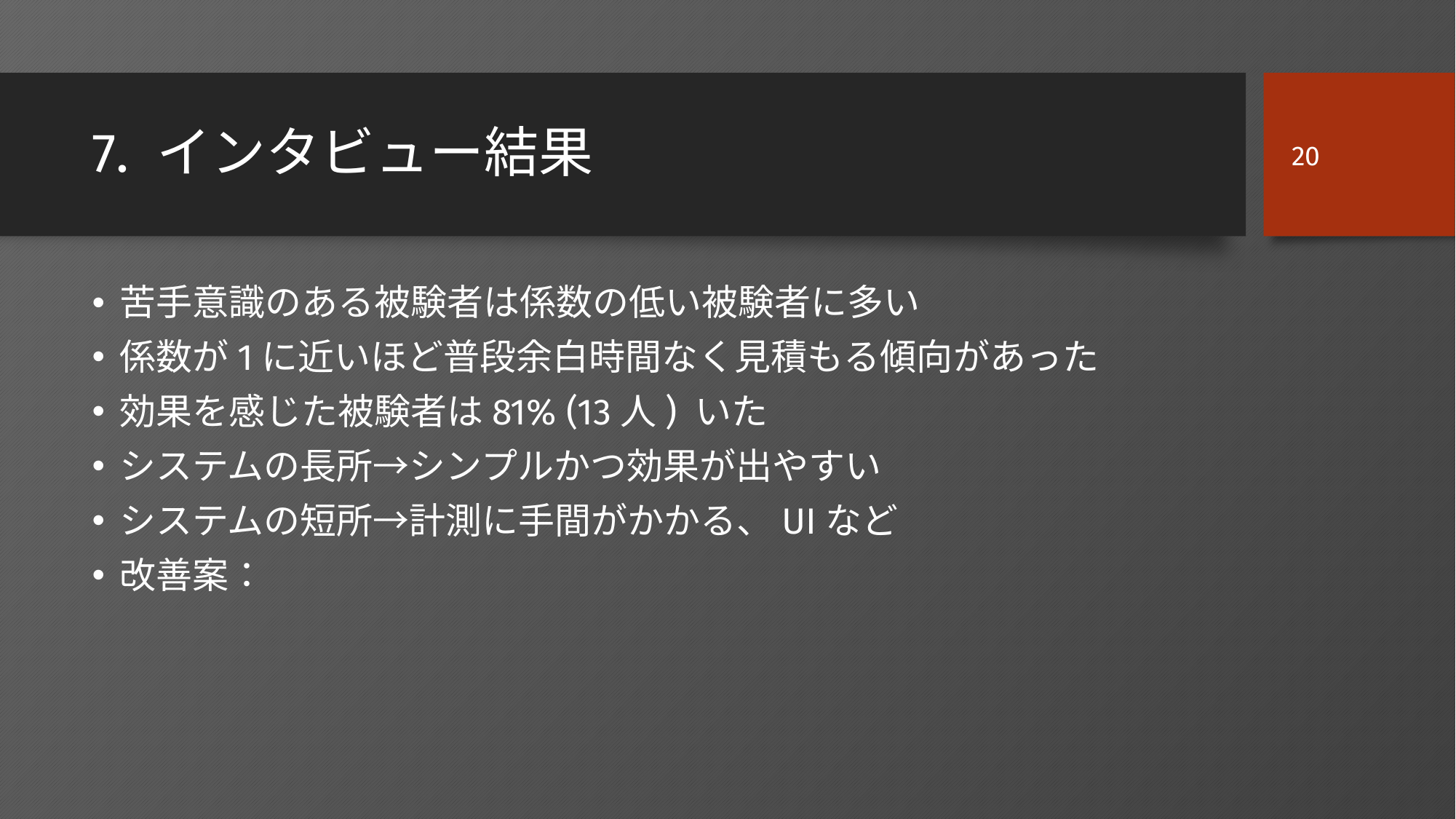

20
# 7. インタビュー結果
苦手意識のある被験者は係数の低い被験者に多い
係数が1に近いほど普段余白時間なく見積もる傾向があった
効果を感じた被験者は81% (13人) いた
システムの長所→シンプルかつ効果が出やすい
システムの短所→計測に手間がかかる、UIなど
改善案：